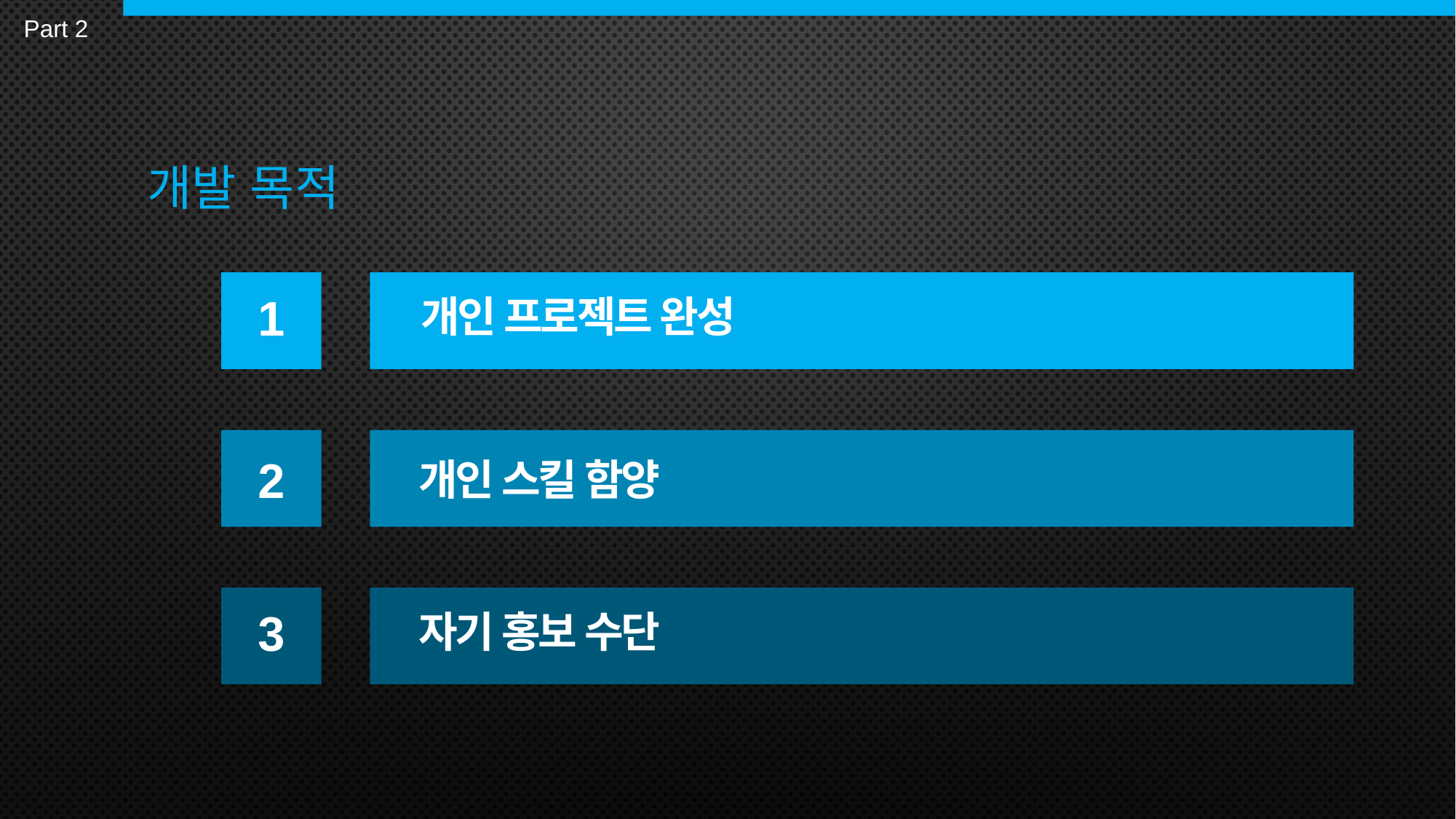

Part 2
# 개발 목적

1
개인 프로젝트 완성

2
개인 스킬 함양

3
자기 홍보 수단